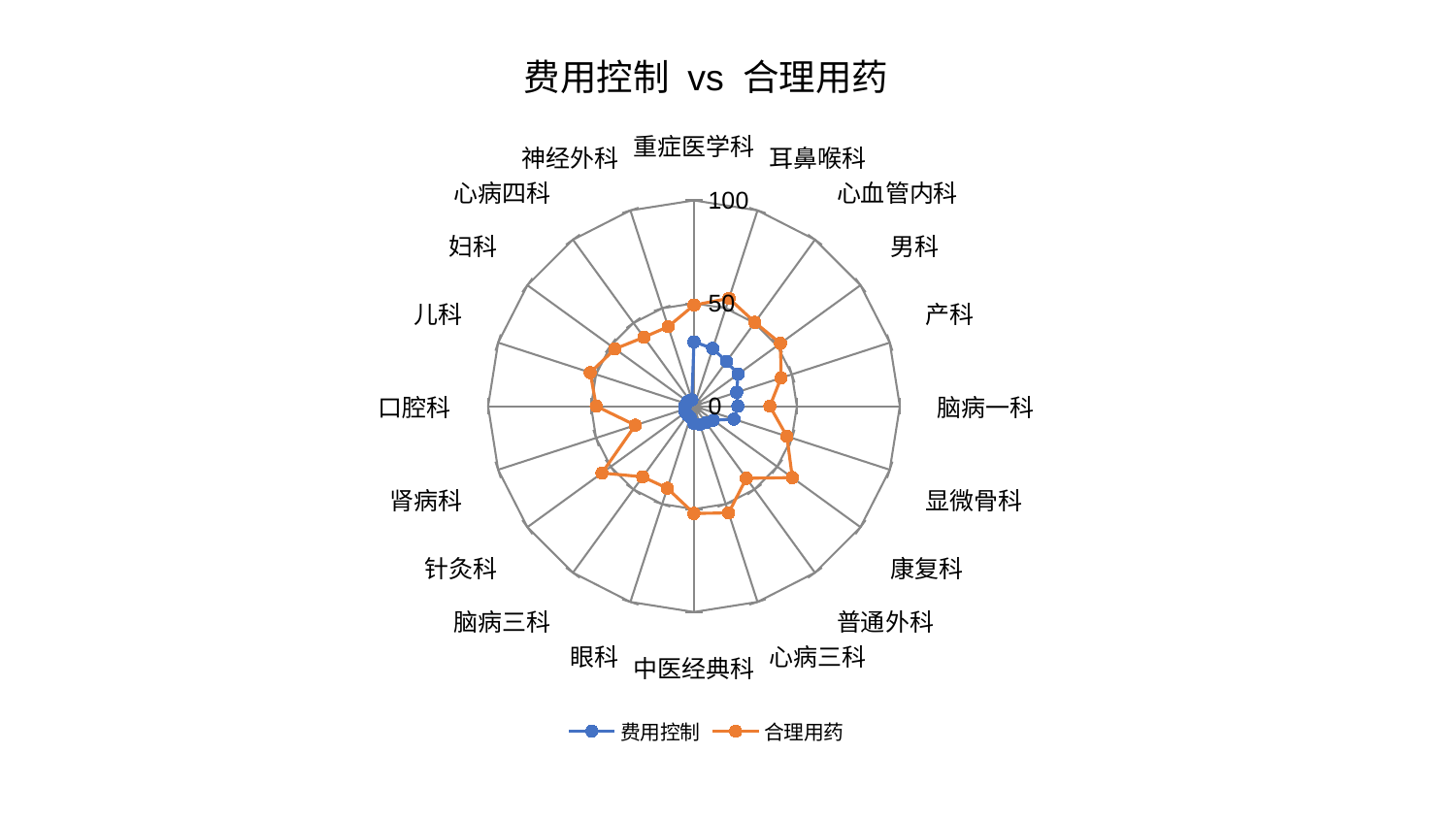

### Chart: 费用控制 vs 合理用药

| Category | 费用控制 | 合理用药 |
|---|---|---|
| 重症医学科 | 31.28968040351406 | 49.12977462194733 |
| 耳鼻喉科 | 29.505770841879716 | 55.108491997072505 |
| 心血管内科 | 26.85936069338884 | 50.3568232211469 |
| 男科 | 26.504291245890048 | 51.95398467102343 |
| 产科 | 21.848520456399132 | 44.5106519131521 |
| 脑病一科 | 21.33852592704448 | 36.887337328096166 |
| 显微骨科 | 20.459089746908692 | 47.489761283376865 |
| 康复科 | 11.614162305351751 | 59.056860769024986 |
| 普通外科 | 9.930393992138391 | 43.30113219178203 |
| 心病三科 | 9.315932396699301 | 54.52349413146682 |
| 中医经典科 | 8.442827661581088 | 52.141311589570485 |
| 眼科 | 5.807732916892778 | 41.93369903578422 |
| 脑病三科 | 5.305186709509818 | 42.40600646219652 |
| 针灸科 | 5.194408277305425 | 55.237845307934684 |
| 肾病科 | 4.778331655686751 | 29.930405576942686 |
| 口腔科 | 4.373660004937506 | 47.4677593982833 |
| 儿科 | 3.8384311270264195 | 52.9723187951036 |
| 妇科 | 3.7510861684918284 | 47.38448334685748 |
| 心病四科 | 3.276187088177812 | 41.424465296707965 |
| 神经外科 | 3.27025190323201 | 40.62836564672781 |
44